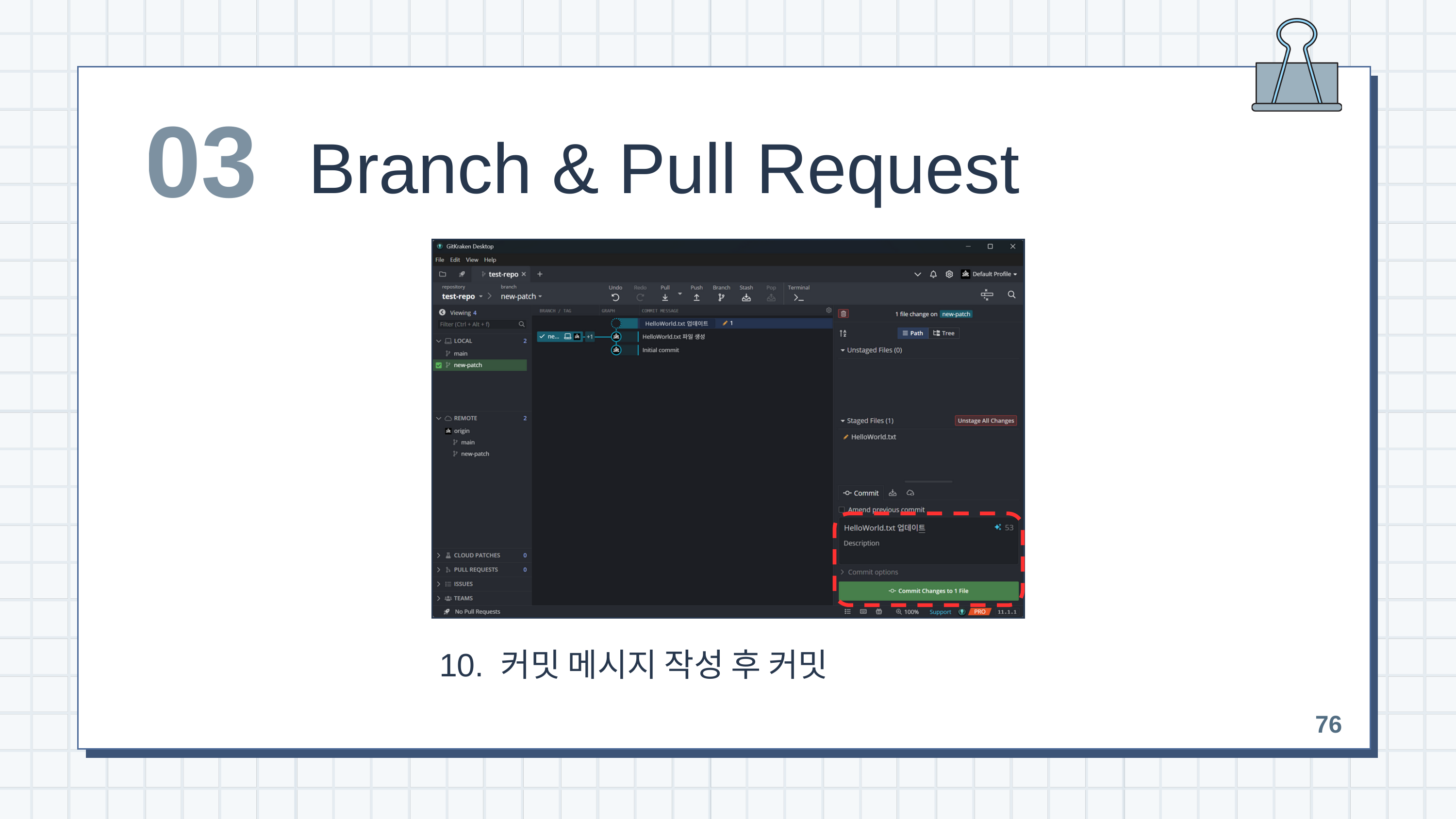

03
Branch & Pull Request

   10. 커밋 메시지 작성 후 커밋
76